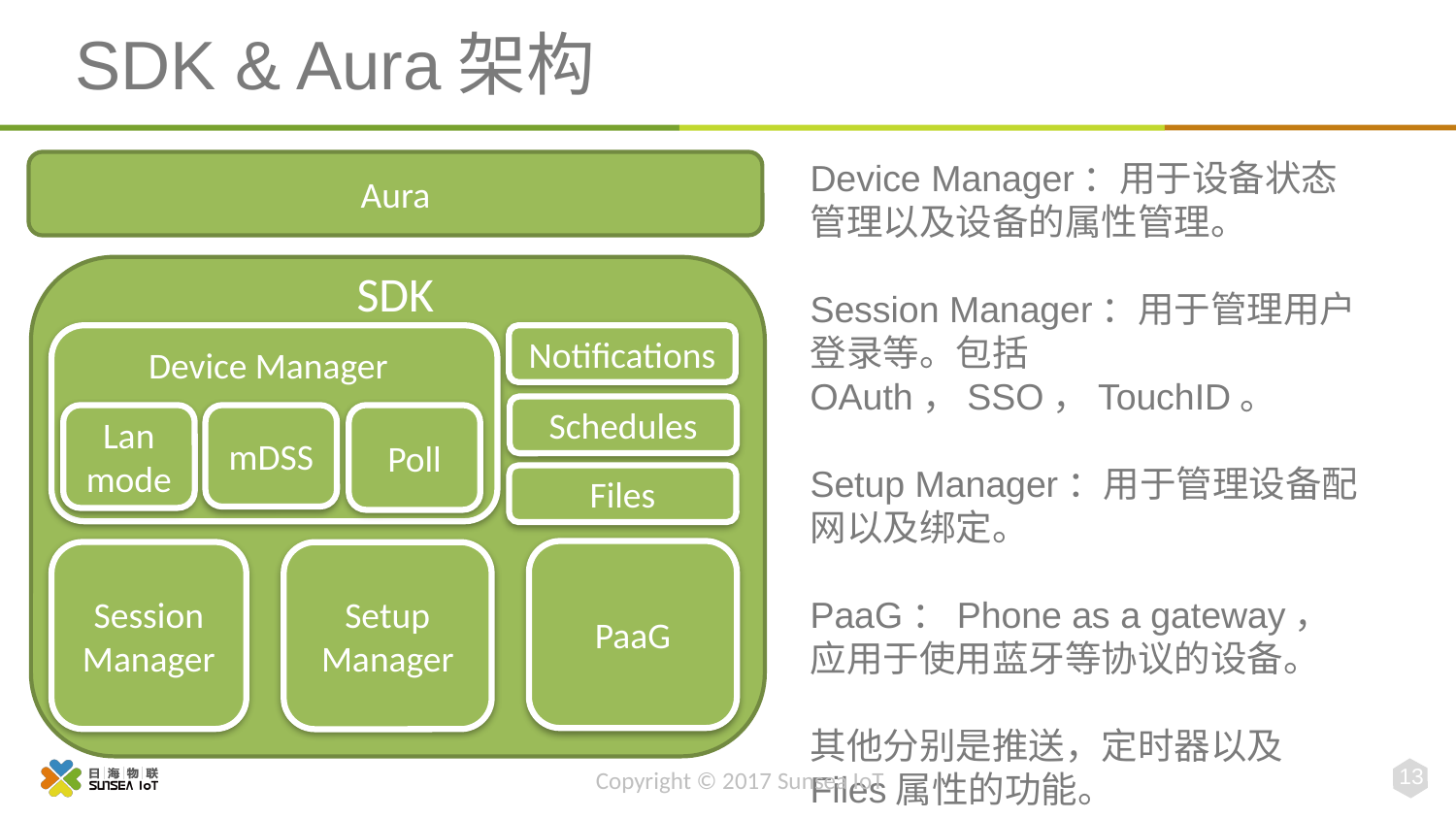

# SDK & Aura架构
Device Manager：用于设备状态管理以及设备的属性管理。

Session Manager：用于管理用户登录等。包括OAuth，SSO，TouchID。

Setup Manager：用于管理设备配网以及绑定。

PaaG：Phone as a gateway，应用于使用蓝牙等协议的设备。

其他分别是推送，定时器以及Files属性的功能。
Aura
SDK
SDK

Notifications
Schedules
Lan mode
Files
Session Manager
Setup Manager
Device Manager
mDSS
Poll
PaaG

13
Copyright © 2017 Sunsea IoT